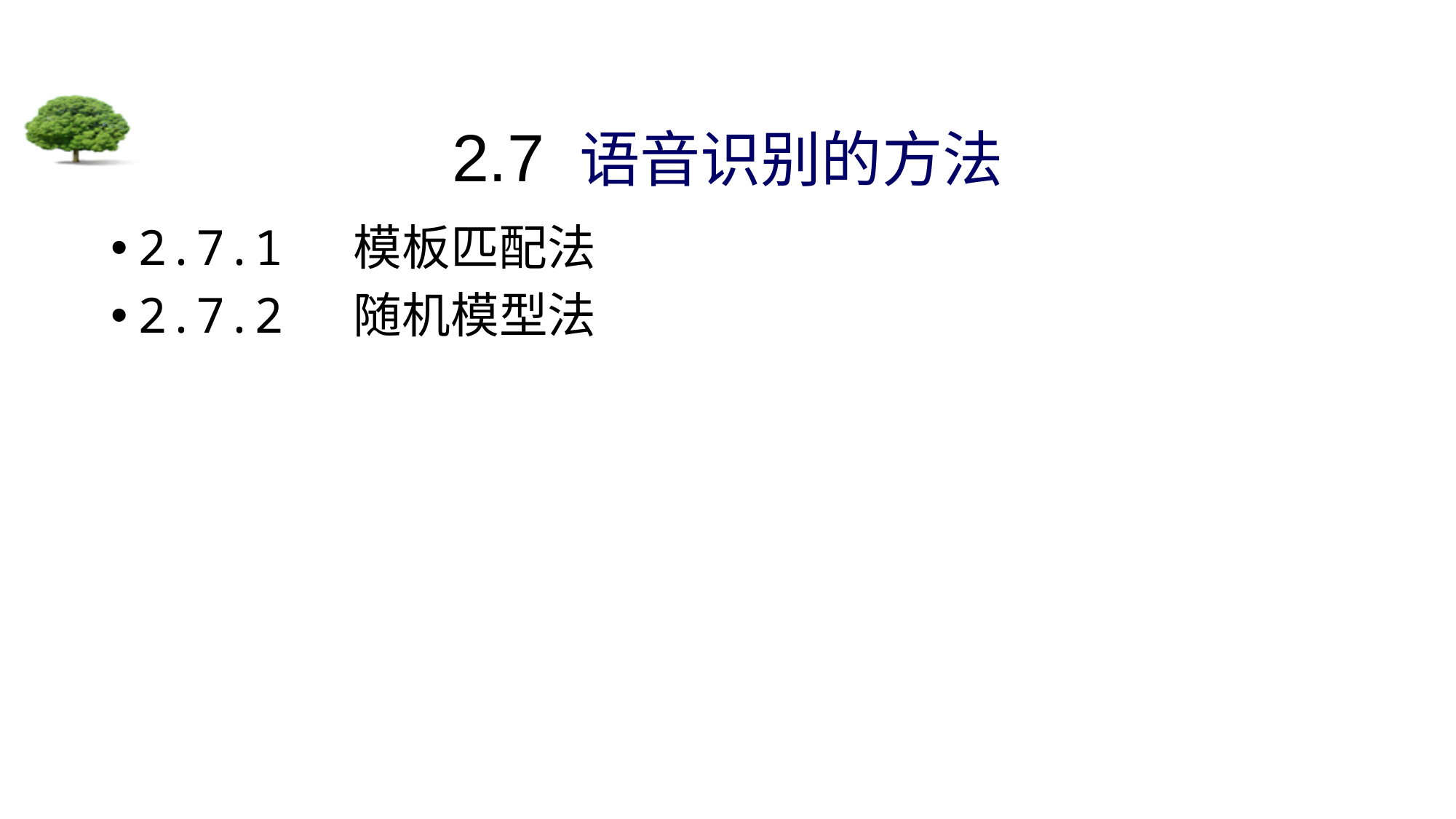

# 2.7 语音识别的方法
2.7.1  模板匹配法
2.7.2  随机模型法